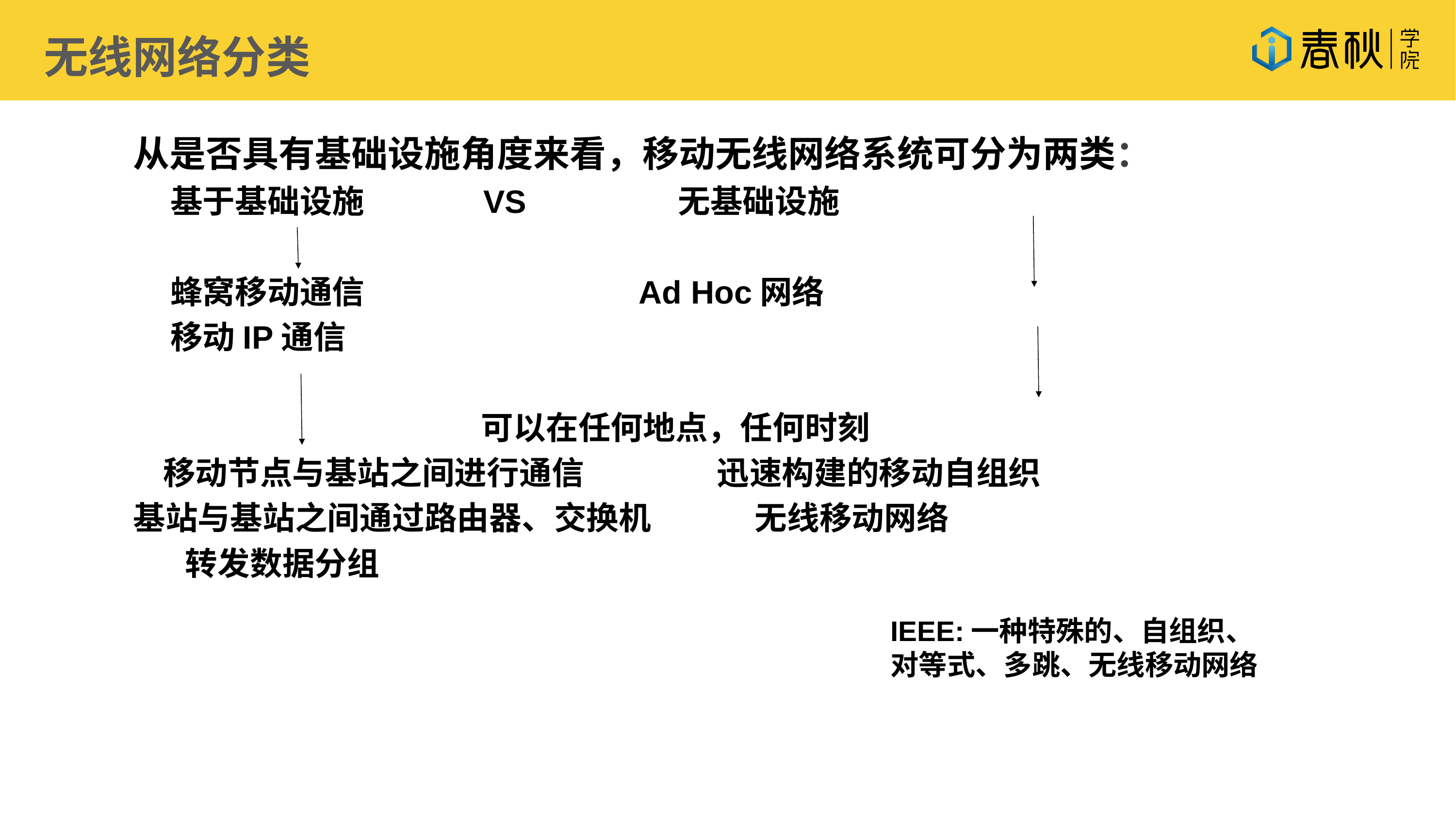

无线网络分类
从是否具有基础设施角度来看，移动无线网络系统可分为两类：
    基于基础设施               VS                无基础设施

    蜂窝移动通信                                    Ad Hoc网络
    移动IP通信

                                              可以在任何地点，任何时刻
   移动节点与基站之间进行通信                  迅速构建的移动自组织
基站与基站之间通过路由器、交换机              无线移动网络
      转发数据分组

IEEE:一种特殊的、自组织、 对等式、多跳、无线移动网络